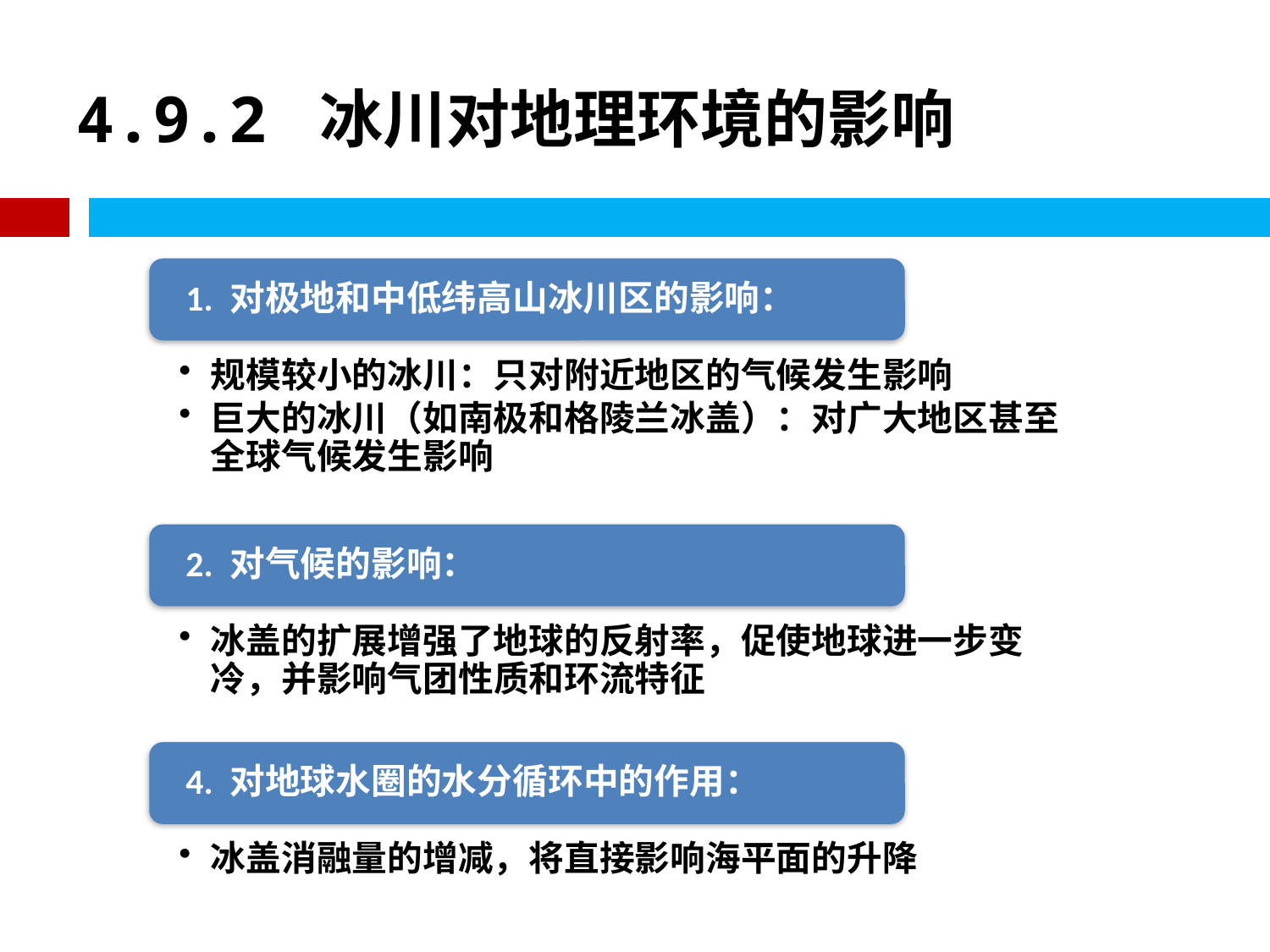

# 4.9.2 冰川对地理环境的影响
规模较小的冰川：只对附近地区的气候发生影响
巨大的冰川（如南极和格陵兰冰盖）：对广大地区甚至全球气候发生影响
1. 对极地和中低纬高山冰川区的影响：
冰盖的扩展增强了地球的反射率，促使地球进一步变冷，并影响气团性质和环流特征
2. 对气候的影响：
冰盖消融量的增减，将直接影响海平面的升降
4. 对地球水圈的水分循环中的作用：